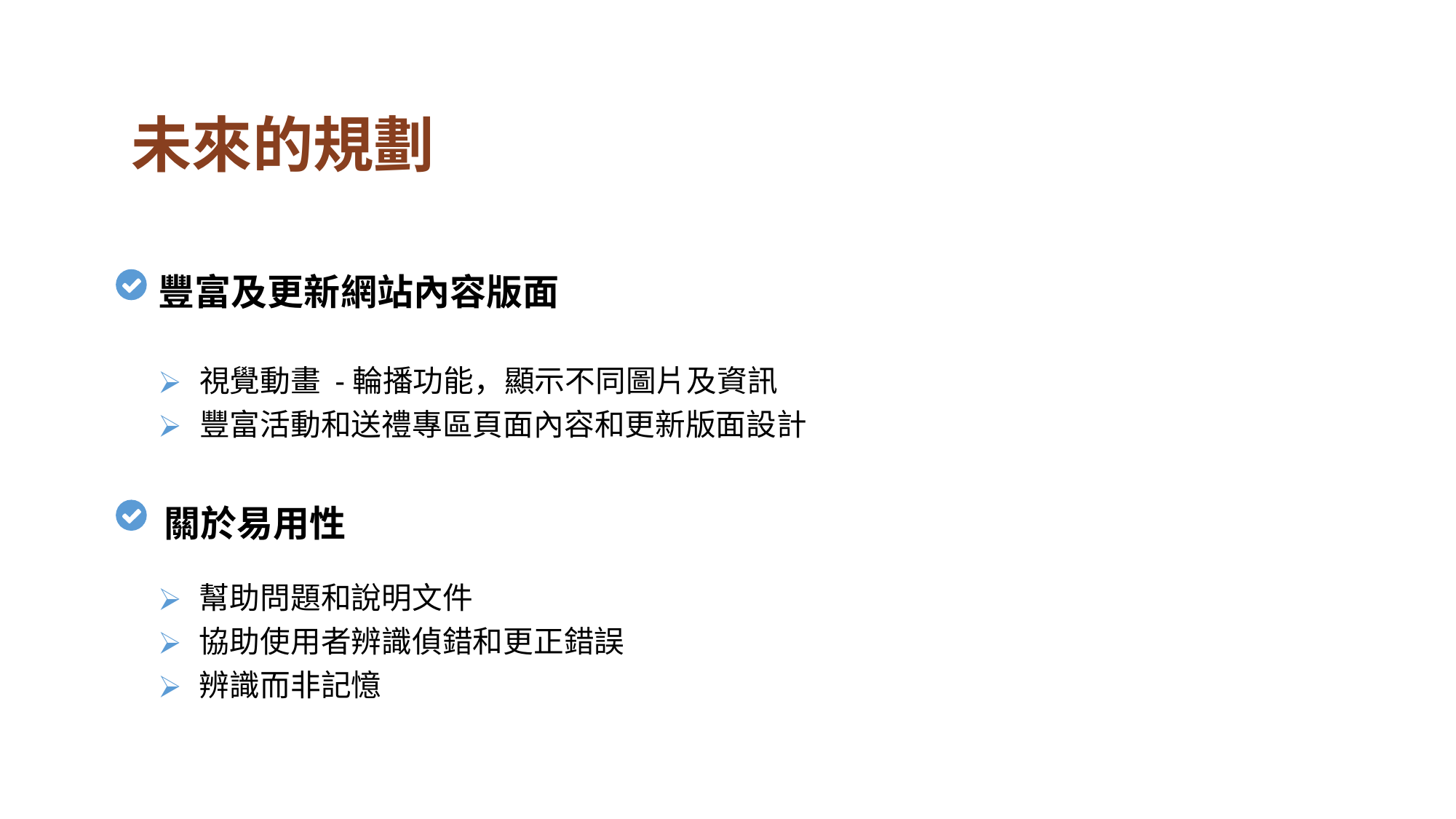

未來的規劃
豐富及更新網站內容版面

視覺動畫 -輪播功能，顯示不同圖片及資訊
豐富活動和送禮專區頁面內容和更新版面設計
關於易用性

幫助問題和說明文件
協助使用者辨識偵錯和更正錯誤
辨識而非記憶